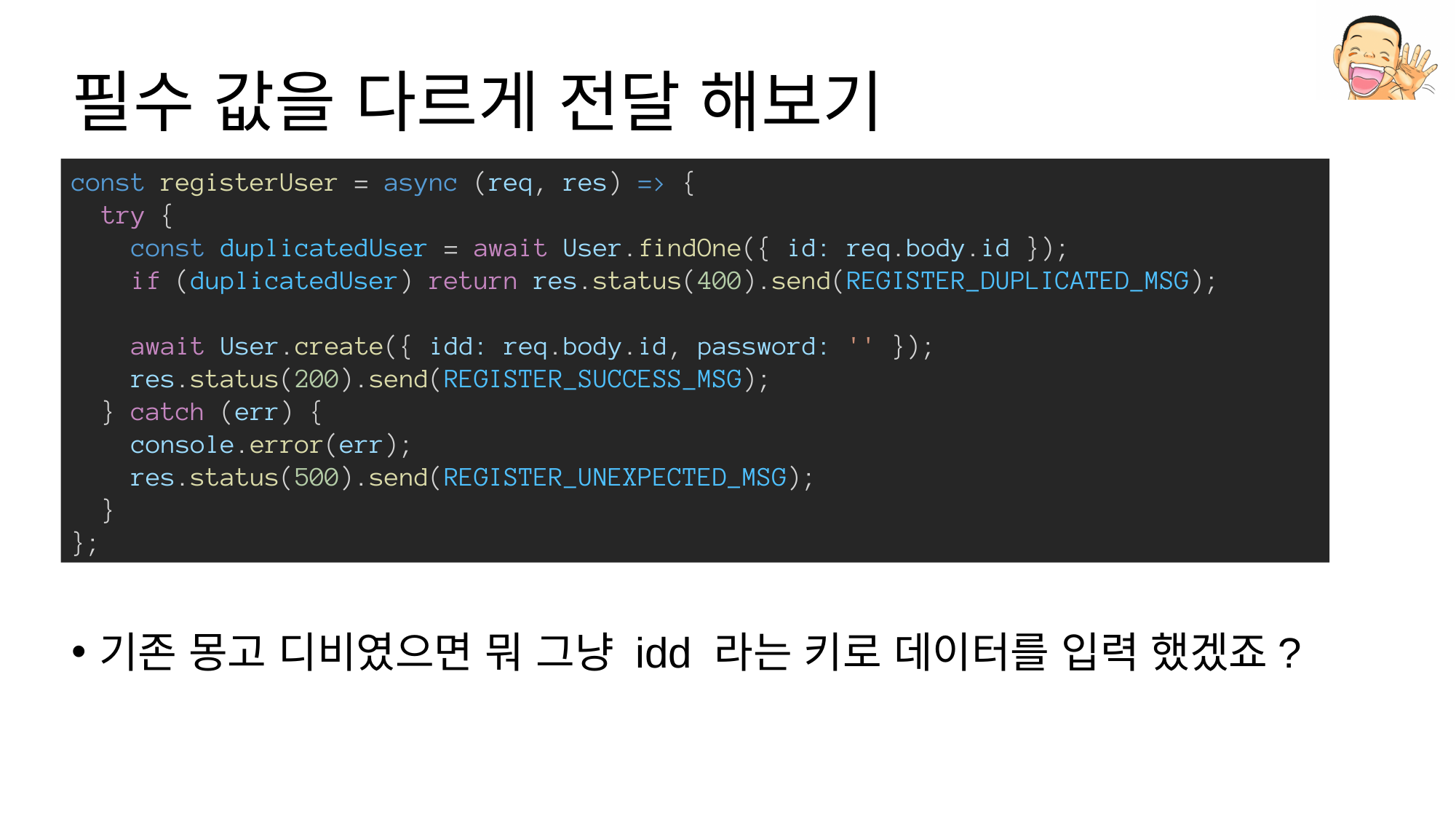

# 필수 값을 다르게 전달 해보기
const registerUser = async (req, res) => {
  try {
    const duplicatedUser = await User.findOne({ id: req.body.id });
    if (duplicatedUser) return res.status(400).send(REGISTER_DUPLICATED_MSG);
    await User.create({ idd: req.body.id, password: '' });
    res.status(200).send(REGISTER_SUCCESS_MSG);
  } catch (err) {
    console.error(err);
    res.status(500).send(REGISTER_UNEXPECTED_MSG);
  }
};
기존 몽고 디비였으면 뭐 그냥 idd 라는 키로 데이터를 입력 했겠죠?